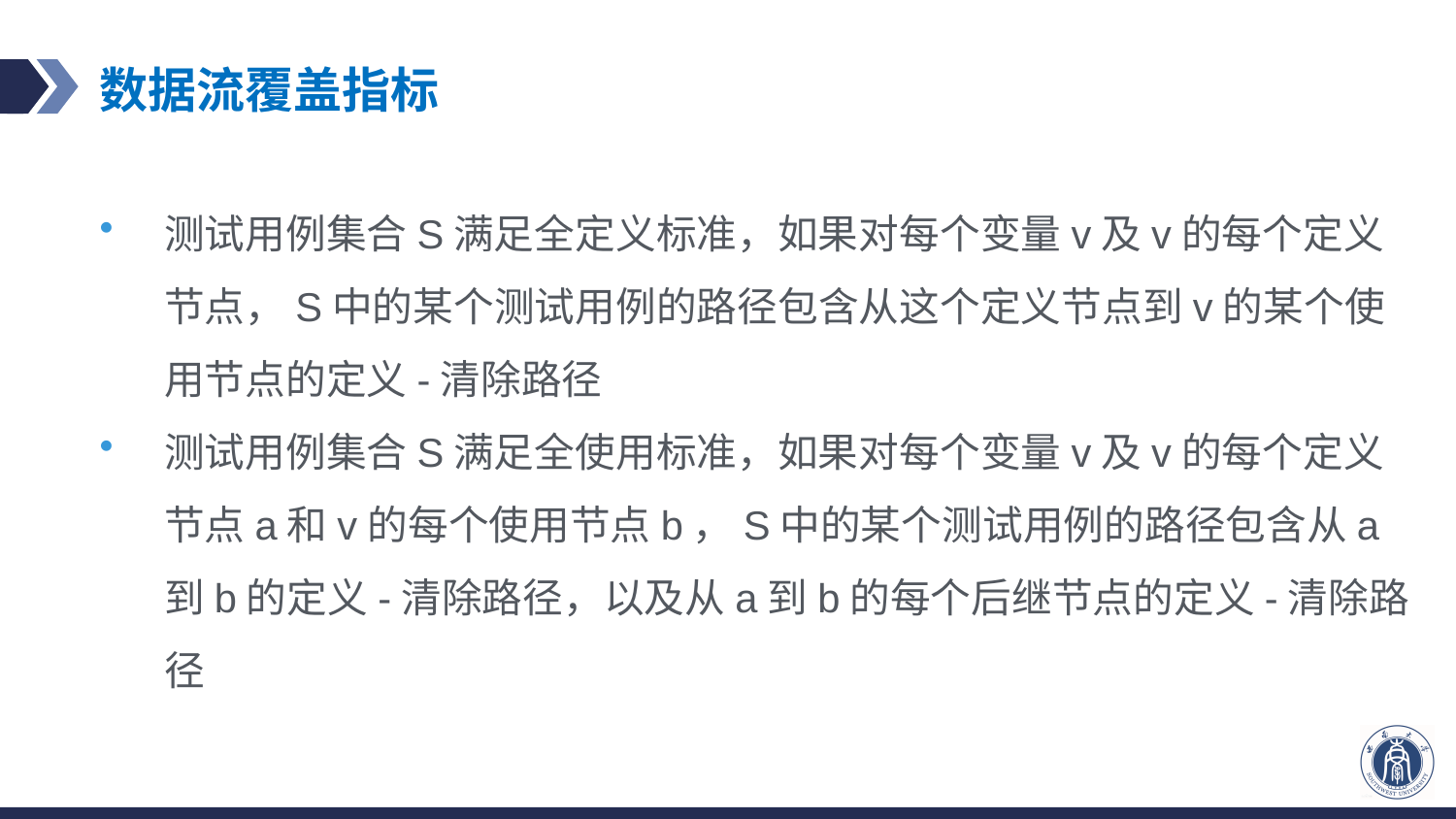

# 数据流覆盖指标
测试用例集合S满足全定义标准，如果对每个变量v及v的每个定义节点，S中的某个测试用例的路径包含从这个定义节点到v的某个使用节点的定义-清除路径
测试用例集合S满足全使用标准，如果对每个变量v及v的每个定义节点a和v的每个使用节点b，S中的某个测试用例的路径包含从a到b的定义-清除路径，以及从a到b的每个后继节点的定义-清除路径